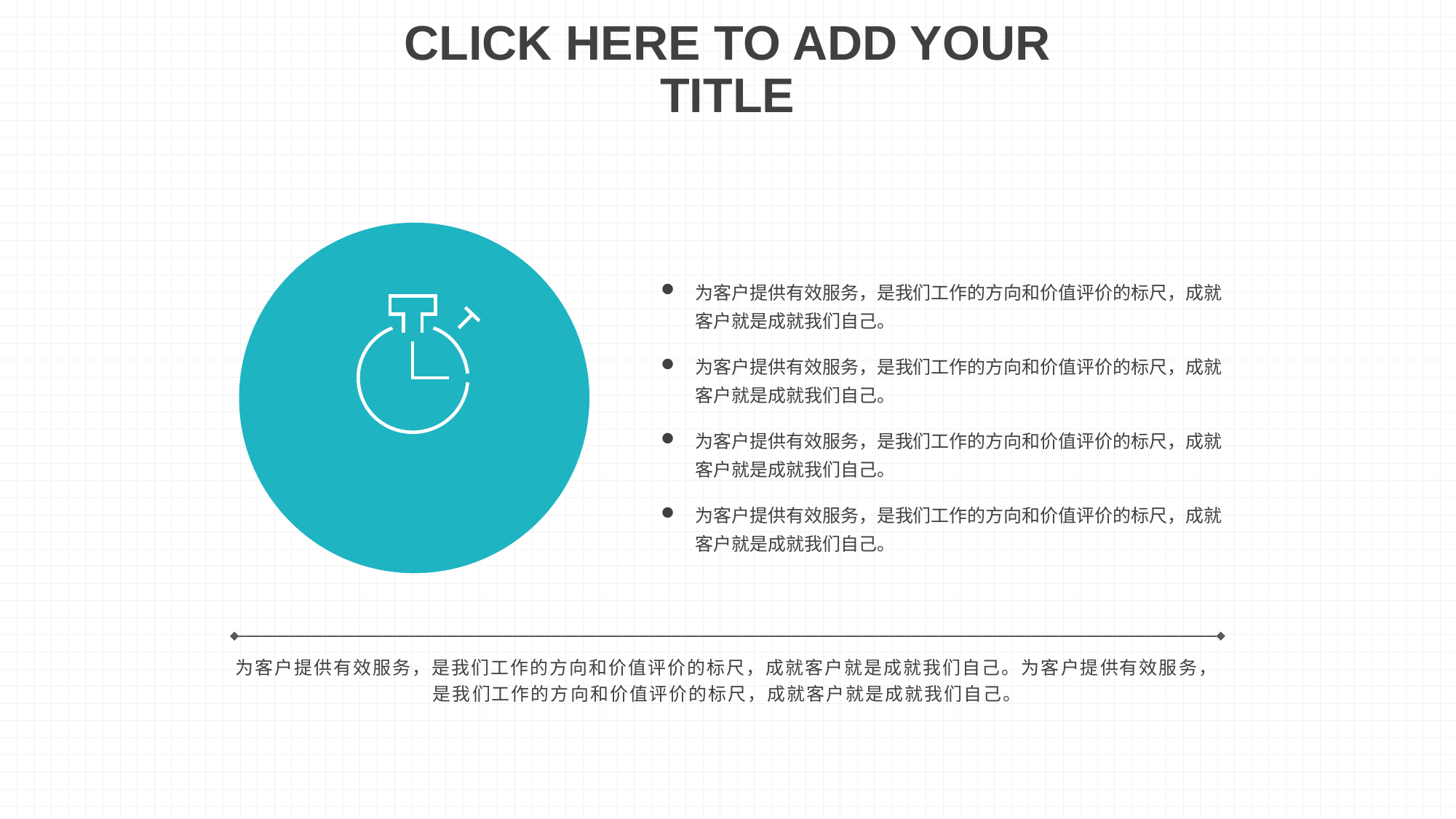

CLICK HERE TO ADD YOUR TITLE
e7d195523061f1c01ef2b70529884c179423570dbaad84926380ABC1F97BAEF0C8FC051856578EAB7874501A1FFE158C4981707381814BCC4D9A8E3554438DEE4FBCF5A5B4D2A8B0989AB57E8BAC65EB77E2D09FF131CC59D0517FC127133DA2BCA9EEA6E7378E57346A9496F0D3A597577DECE229E967C8B0249DD763E024C8B850CA8EC35B74133B76747CA9531618

为客户提供有效服务，是我们工作的方向和价值评价的标尺，成就客户就是成就我们自己。

为客户提供有效服务，是我们工作的方向和价值评价的标尺，成就客户就是成就我们自己。
为客户提供有效服务，是我们工作的方向和价值评价的标尺，成就客户就是成就我们自己。
为客户提供有效服务，是我们工作的方向和价值评价的标尺，成就客户就是成就我们自己。
为客户提供有效服务，是我们工作的方向和价值评价的标尺，成就客户就是成就我们自己。为客户提供有效服务，是我们工作的方向和价值评价的标尺，成就客户就是成就我们自己。